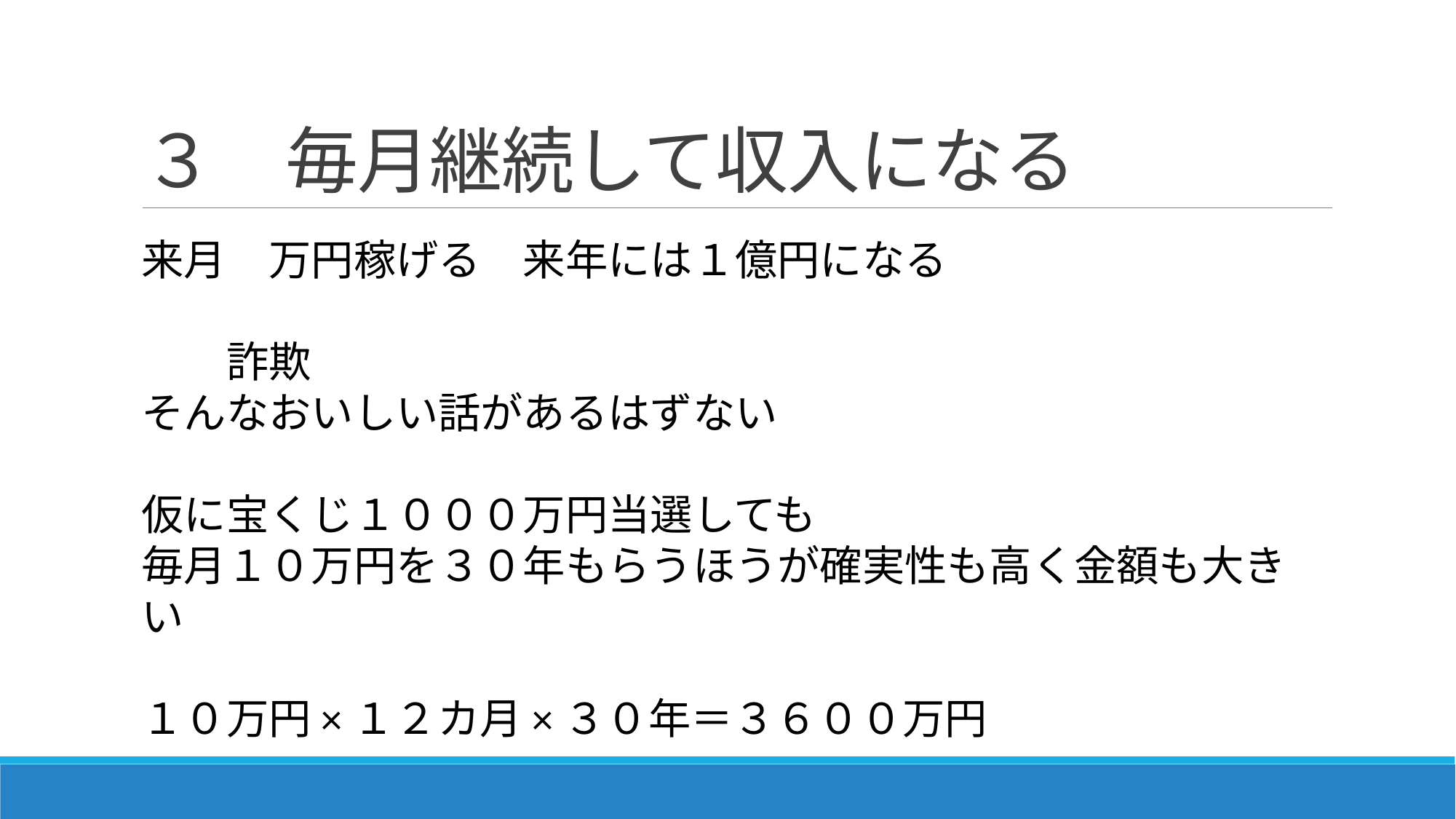

# ３　毎月継続して収入になる
来月　万円稼げる　来年には１億円になる

　　詐欺
そんなおいしい話があるはずない

仮に宝くじ１０００万円当選しても
毎月１０万円を３０年もらうほうが確実性も高く金額も大きい

１０万円×１２カ月×３０年＝３６００万円